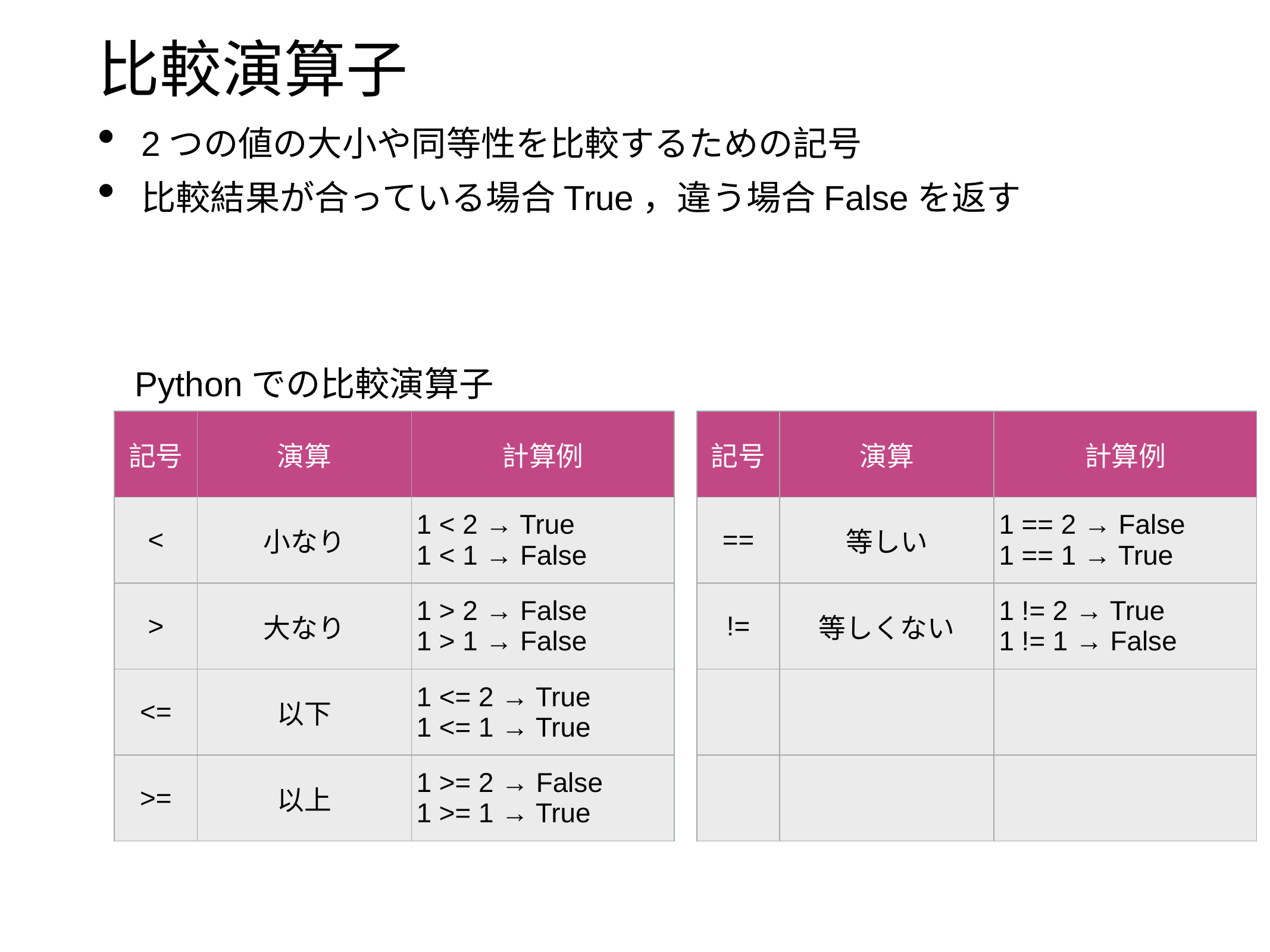

# 比較演算子
2つの値の大小や同等性を比較するための記号
比較結果が合っている場合True，違う場合Falseを返す
Pythonでの比較演算子
| 記号 | 演算 | 計算例 |
| --- | --- | --- |
| < | 小なり | 1 < 2 → True 1 < 1 → False |
| > | 大なり | 1 > 2 → False 1 > 1 → False |
| <= | 以下 | 1 <= 2 → True 1 <= 1 → True |
| >= | 以上 | 1 >= 2 → False 1 >= 1 → True |
| 記号 | 演算 | 計算例 |
| --- | --- | --- |
| == | 等しい | 1 == 2 → False 1 == 1 → True |
| != | 等しくない | 1 != 2 → True 1 != 1 → False |
|  |  |  |
|  |  |  |